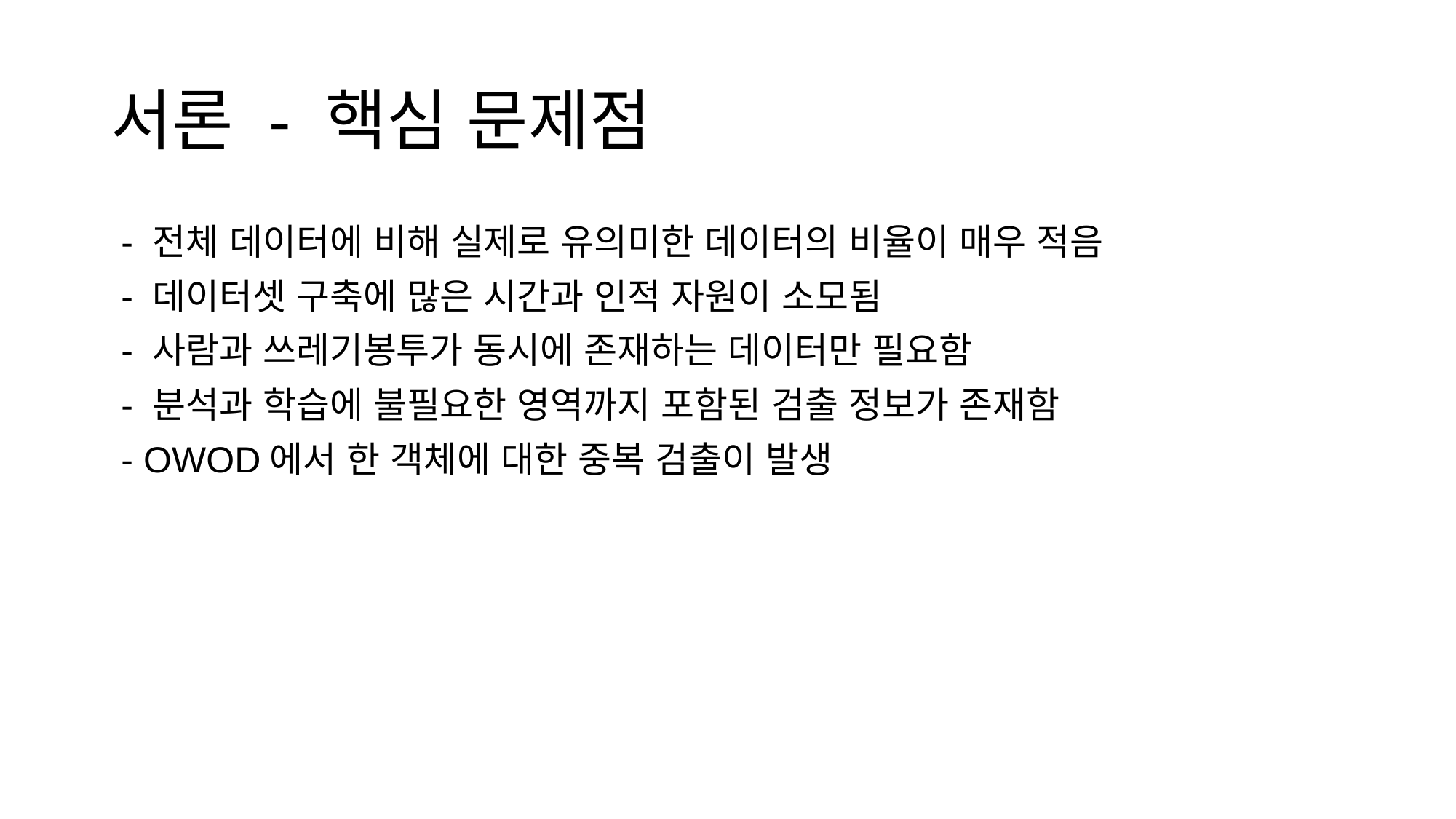

# 서론 - 핵심 문제점
 - 전체 데이터에 비해 실제로 유의미한 데이터의 비율이 매우 적음
 - 데이터셋 구축에 많은 시간과 인적 자원이 소모됨
 - 사람과 쓰레기봉투가 동시에 존재하는 데이터만 필요함
 - 분석과 학습에 불필요한 영역까지 포함된 검출 정보가 존재함
 - OWOD에서 한 객체에 대한 중복 검출이 발생